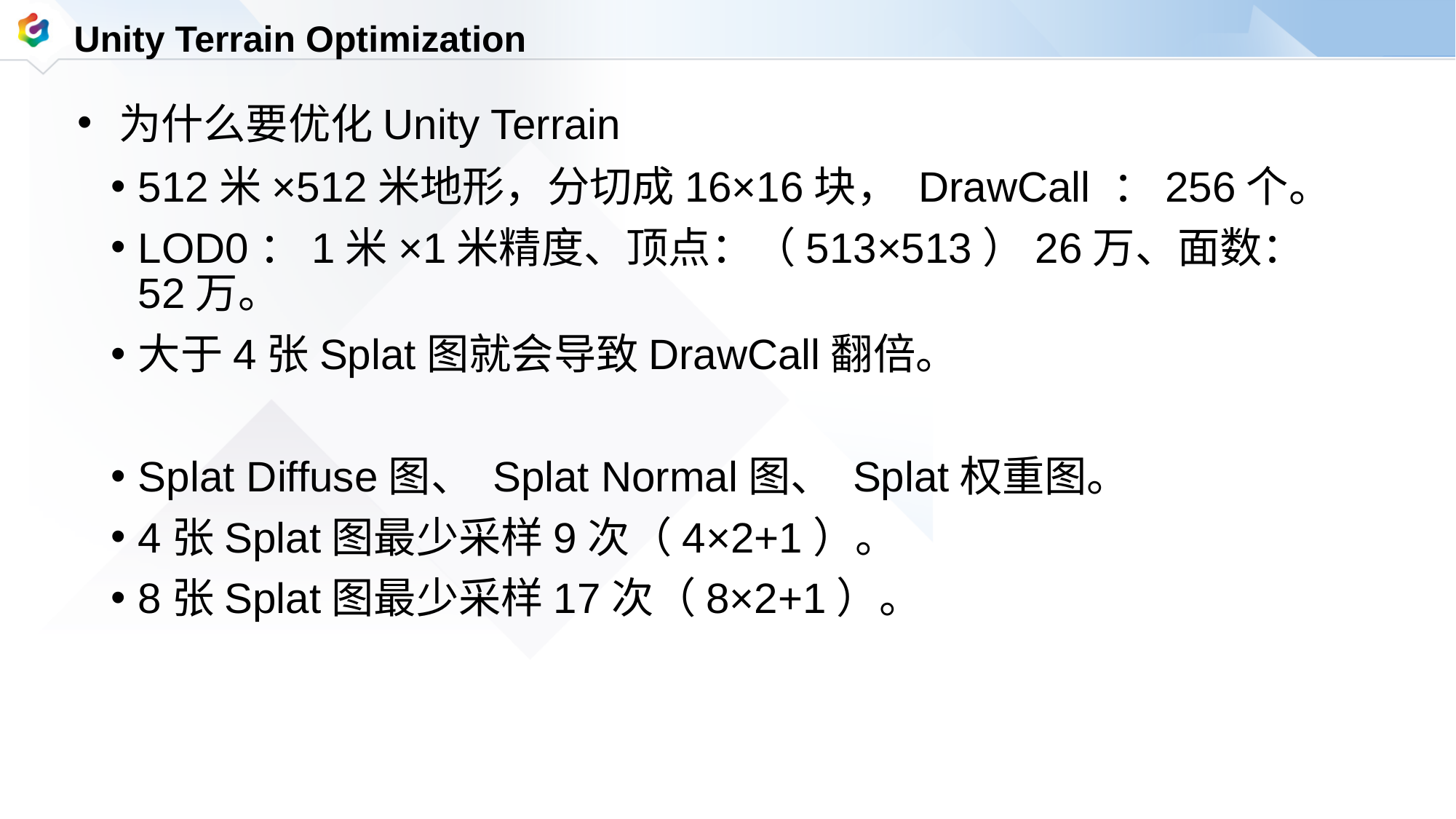

Unity Terrain Optimization
为什么要优化Unity Terrain
512米×512米地形，分切成16×16块， DrawCall ：256个。
LOD0：1米×1米精度、顶点：（513×513）26万、面数：52万。
大于4张Splat图就会导致DrawCall翻倍。

Splat Diffuse图、 Splat Normal图、 Splat权重图。
4张Splat图最少采样9次（4×2+1）。
8张Splat图最少采样17次（8×2+1）。